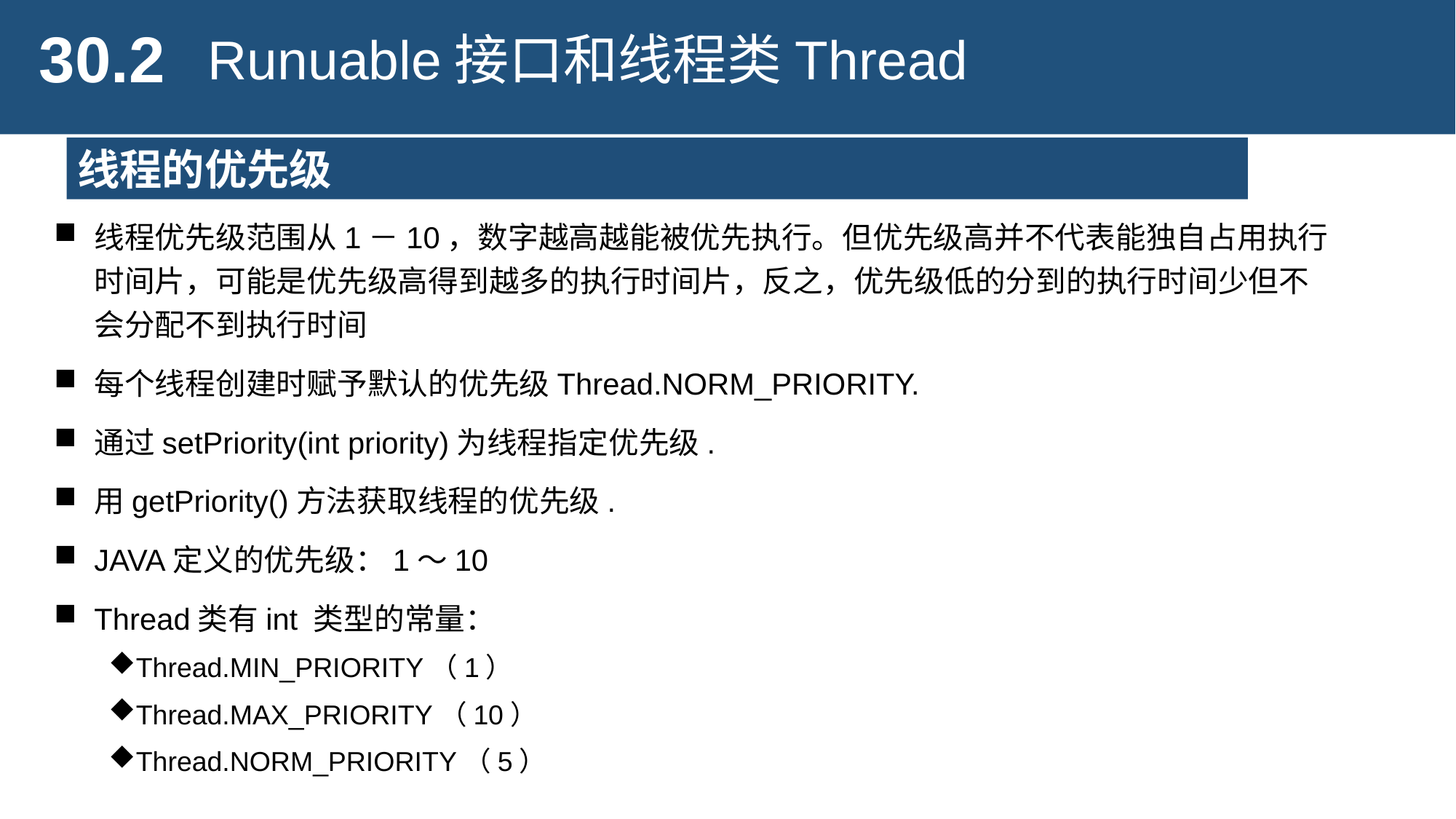

30.2
Runuable接口和线程类Thread
线程的优先级
线程优先级范围从1－10，数字越高越能被优先执行。但优先级高并不代表能独自占用执行时间片，可能是优先级高得到越多的执行时间片，反之，优先级低的分到的执行时间少但不会分配不到执行时间
每个线程创建时赋予默认的优先级Thread.NORM_PRIORITY.
通过setPriority(int priority)为线程指定优先级.
用getPriority()方法获取线程的优先级.
JAVA定义的优先级：1～10
Thread类有int 类型的常量：
Thread.MIN_PRIORITY（1）
Thread.MAX_PRIORITY（10）
Thread.NORM_PRIORITY（5）